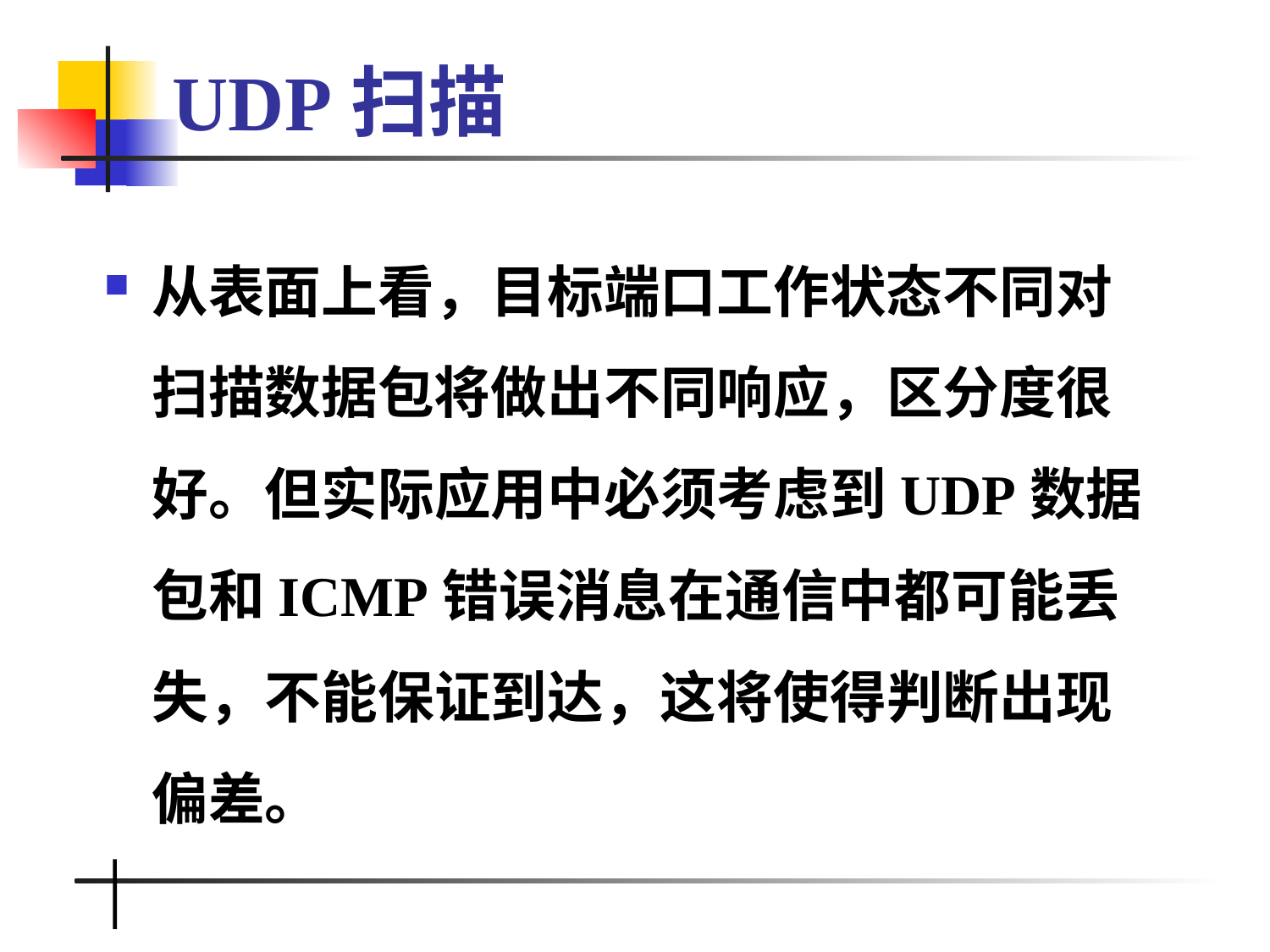

# UDP扫描
从表面上看，目标端口工作状态不同对扫描数据包将做出不同响应，区分度很好。但实际应用中必须考虑到UDP数据包和ICMP错误消息在通信中都可能丢失，不能保证到达，这将使得判断出现偏差。